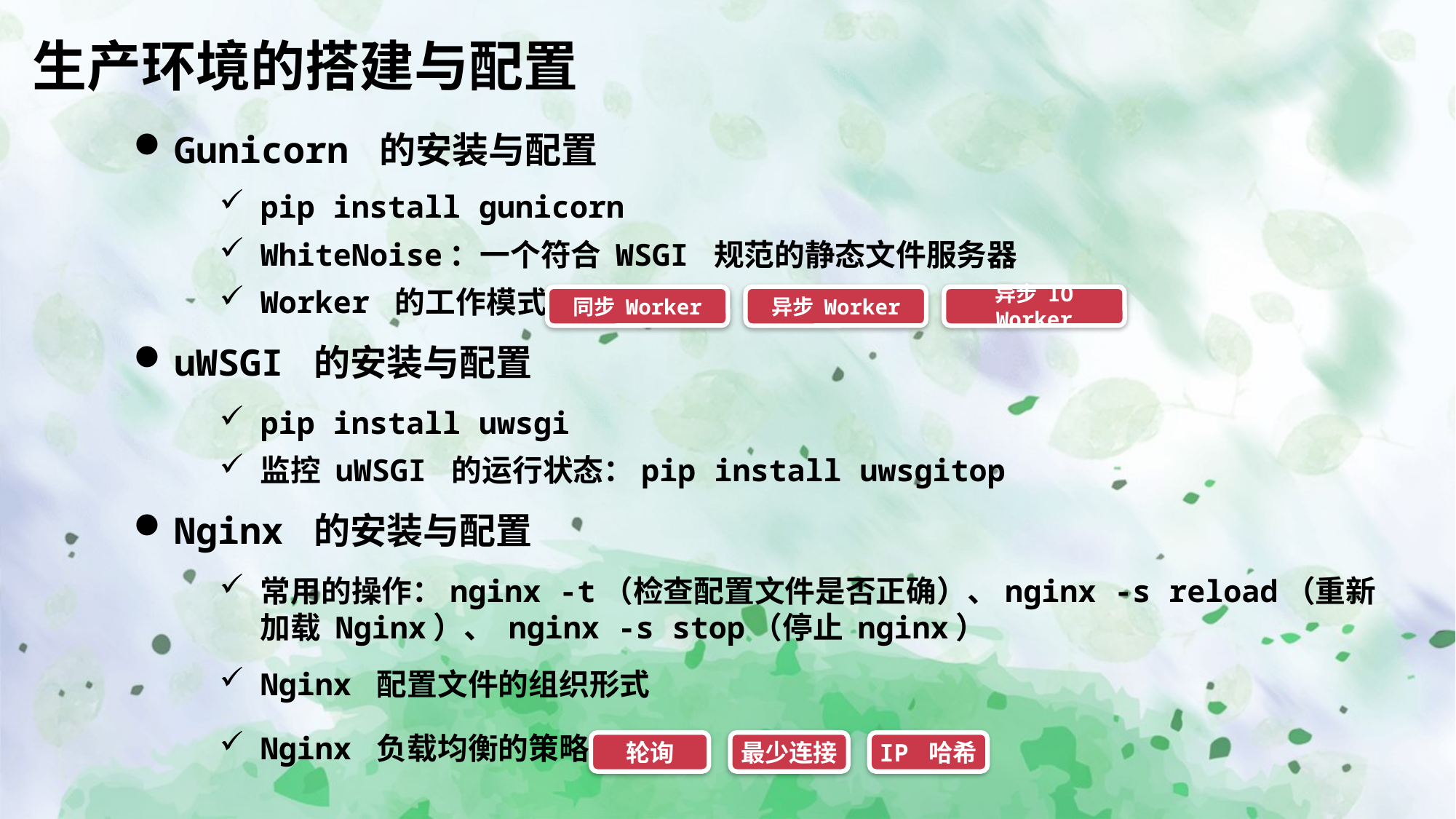

生产环境的搭建与配置
Gunicorn 的安装与配置
pip install gunicorn
WhiteNoise：一个符合 WSGI 规范的静态文件服务器
Worker 的工作模式：
同步 Worker
异步 Worker
异步 IO Worker
uWSGI 的安装与配置
pip install uwsgi
监控 uWSGI 的运行状态：pip install uwsgitop
Nginx 的安装与配置
常用的操作：nginx -t（检查配置文件是否正确）、nginx -s reload（重新加载 Nginx）、 nginx -s stop（停止 nginx）
Nginx 配置文件的组织形式
Nginx 负载均衡的策略：
最少连接
IP 哈希
轮询